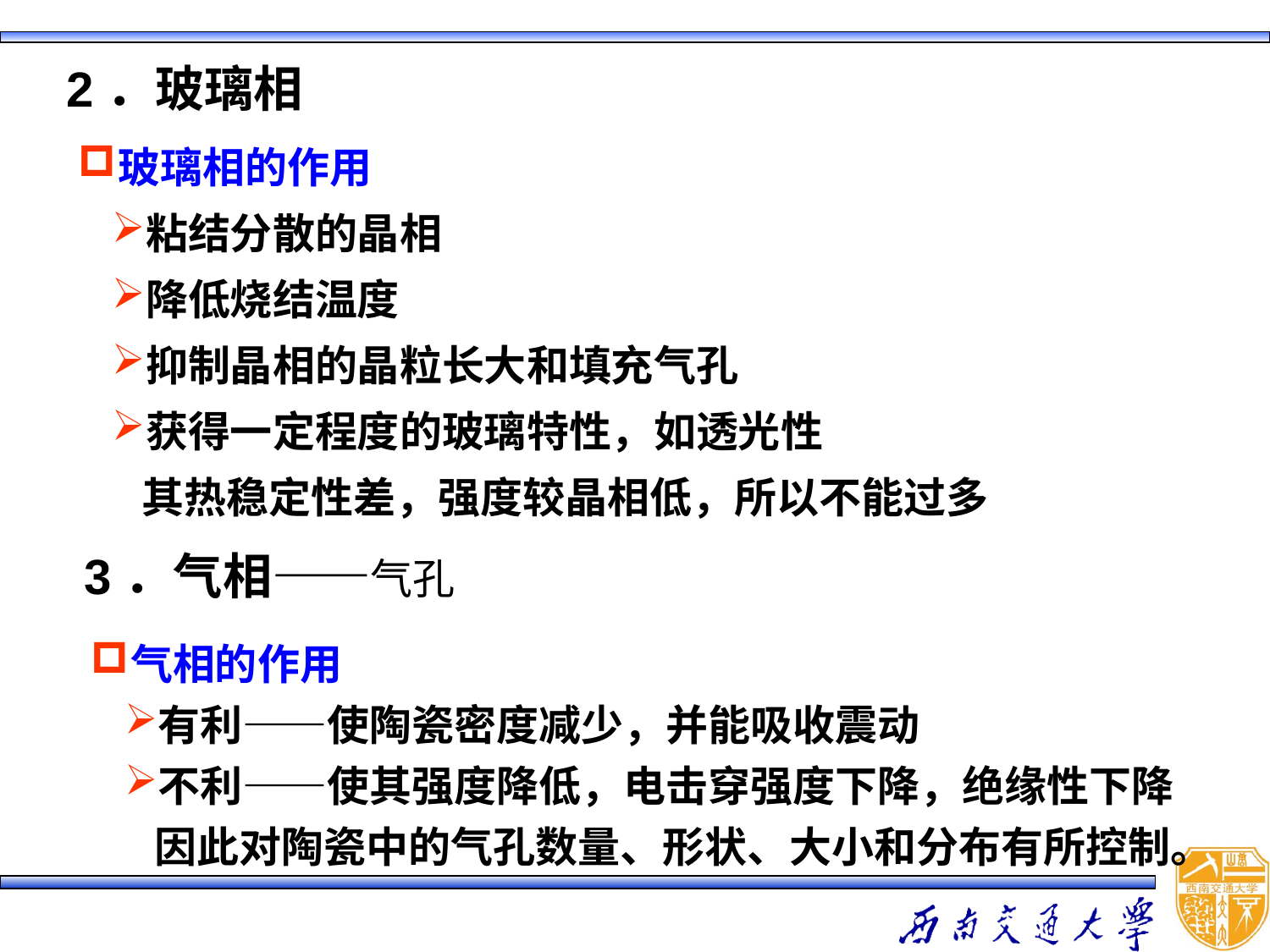

2．玻璃相
玻璃相的作用
粘结分散的晶相
降低烧结温度
抑制晶相的晶粒长大和填充气孔
获得一定程度的玻璃特性，如透光性
其热稳定性差，强度较晶相低，所以不能过多
3．气相——气孔
气相的作用
有利——使陶瓷密度减少，并能吸收震动
不利——使其强度降低，电击穿强度下降，绝缘性下降
因此对陶瓷中的气孔数量、形状、大小和分布有所控制。